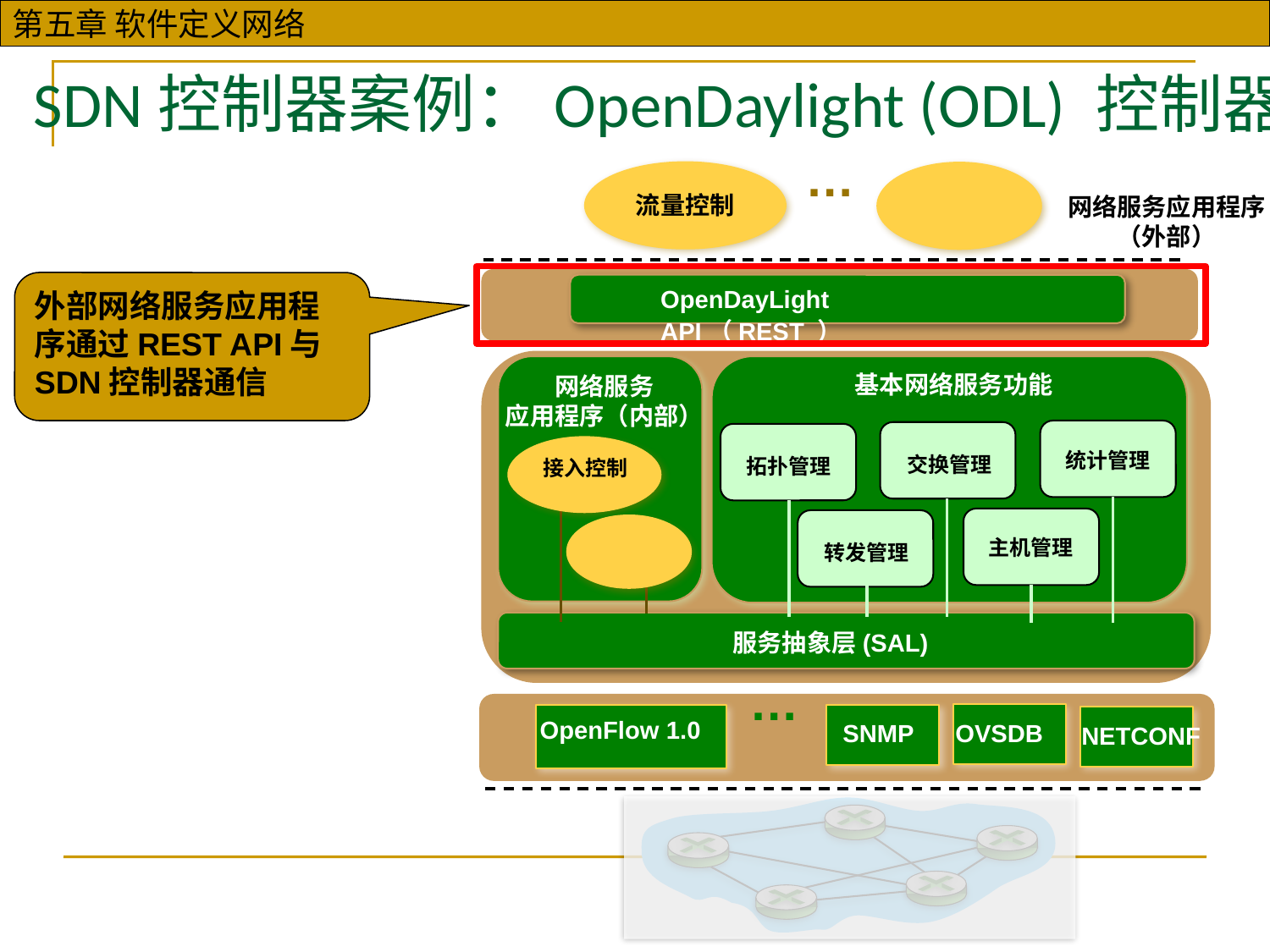

SDN控制器案例：OpenDaylight (ODL) 控制器

…

流量控制
网络服务应用程序（外部）

OpenDayLight  API（REST ）
外部网络服务应用程序通过REST API与SDN控制器通信

网络服务
应用程序（内部）
基本网络服务功能

统计管理

交换管理

拓扑管理

接入控制

主机管理

转发管理

服务抽象层(SAL)
…

OVSDB

OpenFlow 1.0

SNMP

NETCONF